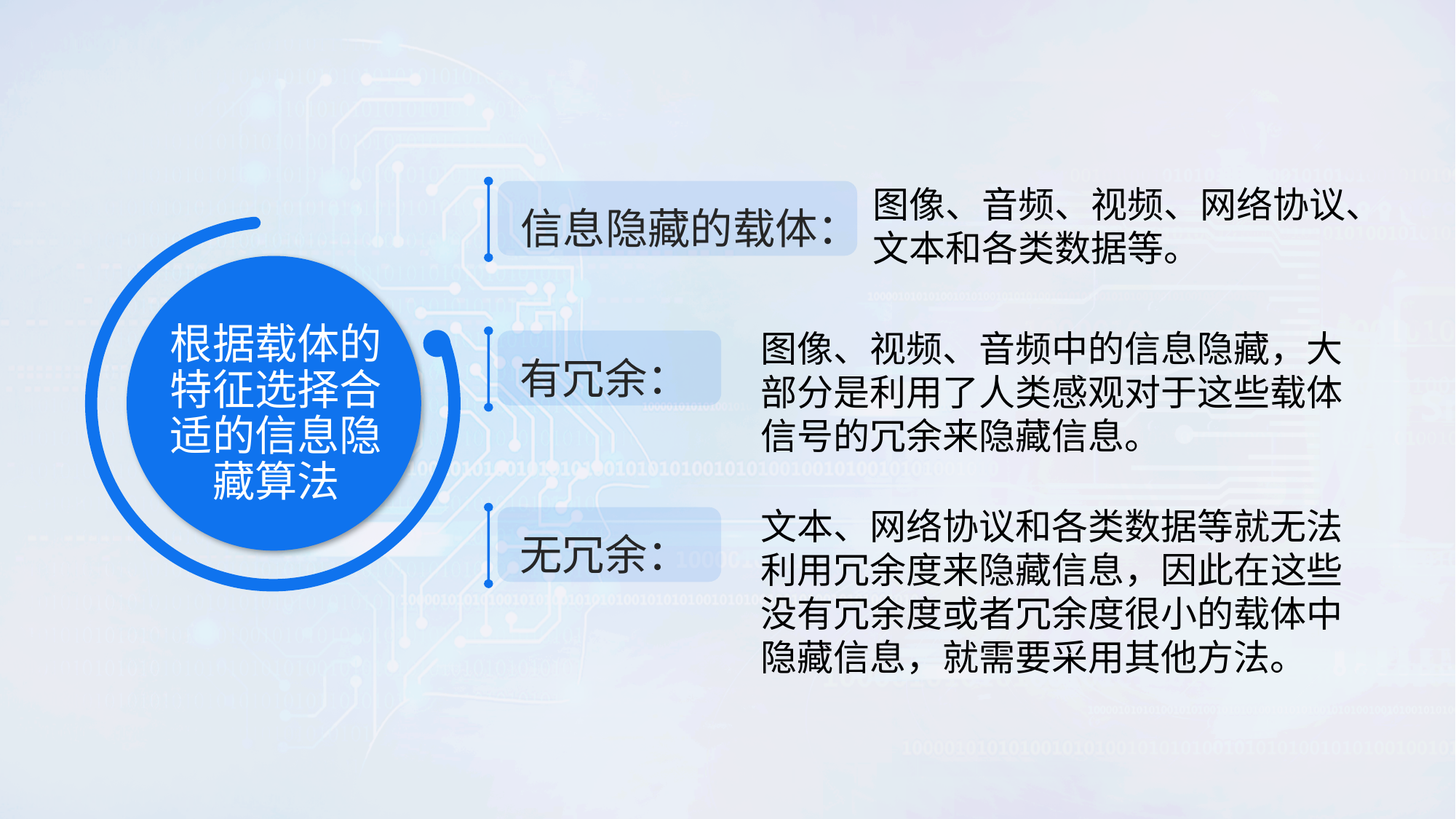

信息隐藏的载体：

图像、音频、视频、网络协议、文本和各类数据等。

根据载体的特征选择合适的信息隐藏算法
有冗余：

图像、视频、音频中的信息隐藏，大部分是利用了人类感观对于这些载体信号的冗余来隐藏信息。
无冗余：

文本、网络协议和各类数据等就无法利用冗余度来隐藏信息，因此在这些没有冗余度或者冗余度很小的载体中隐藏信息，就需要采用其他方法。